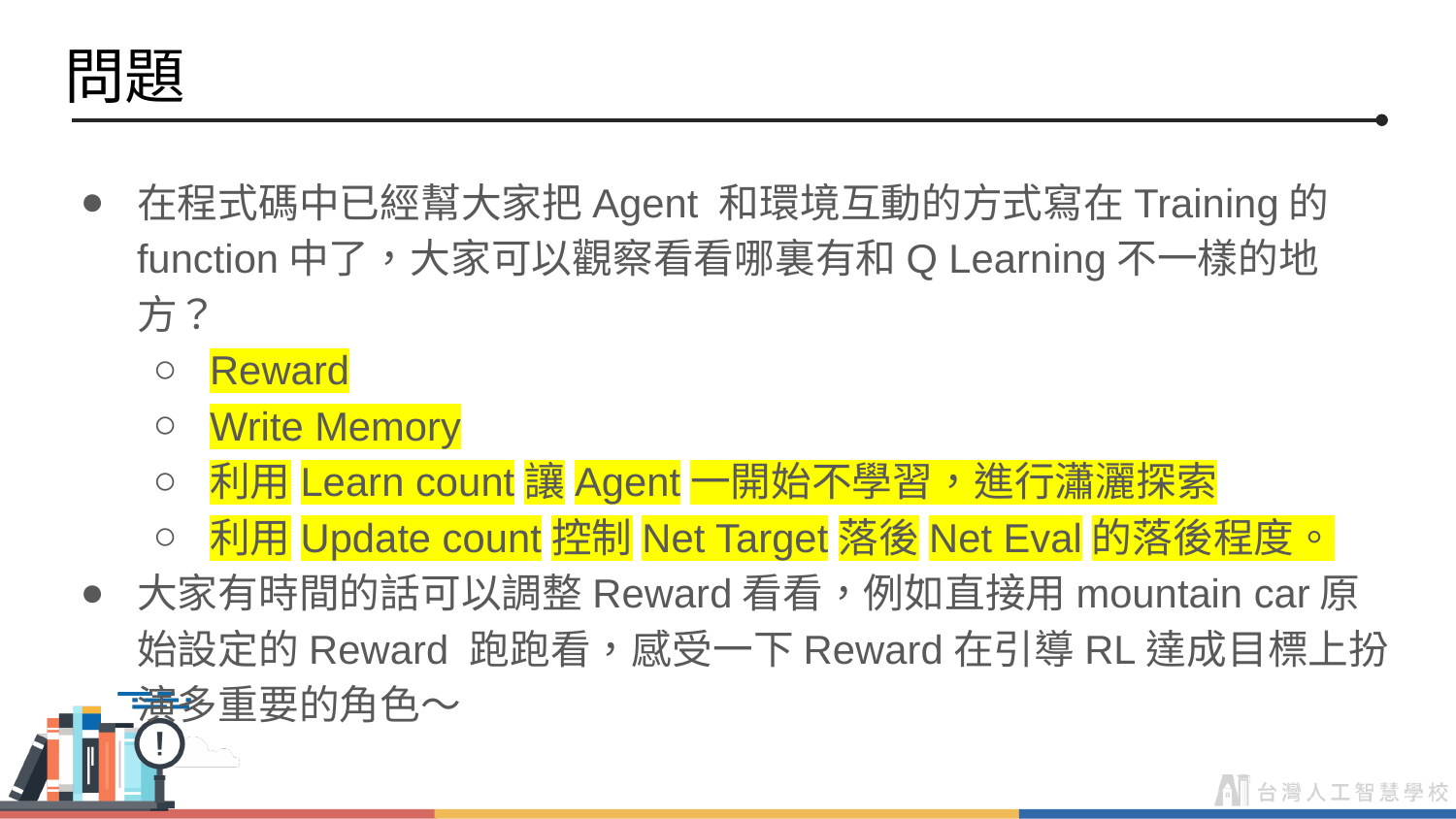

問題
在程式碼中已經幫大家把Agent 和環境互動的方式寫在Training的function中了，大家可以觀察看看哪裏有和Q Learning不一樣的地方？
Reward
Write Memory
利用Learn count讓Agent一開始不學習，進行瀟灑探索
利用Update count控制Net Target落後Net Eval的落後程度。
大家有時間的話可以調整Reward看看，例如直接用mountain car原始設定的Reward 跑跑看，感受一下Reward在引導RL達成目標上扮演多重要的角色～